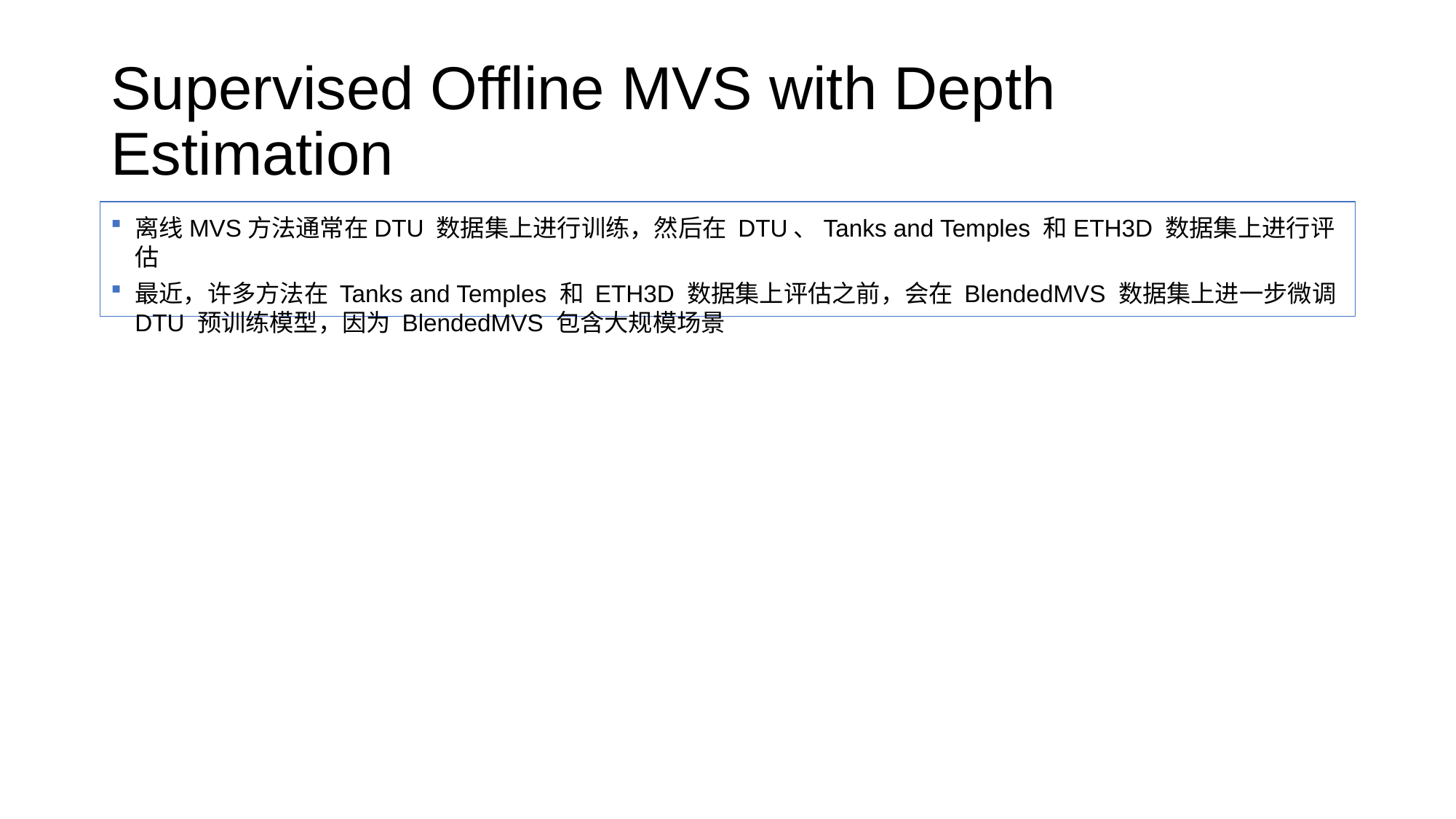

# Supervised Offline MVS with Depth Estimation
离线MVS方法通常在DTU 数据集上进行训练，然后在 DTU、Tanks and Temples 和ETH3D 数据集上进行评估
最近，许多方法在 Tanks and Temples 和 ETH3D 数据集上评估之前，会在 BlendedMVS 数据集上进一步微调 DTU 预训练模型，因为 BlendedMVS 包含大规模场景